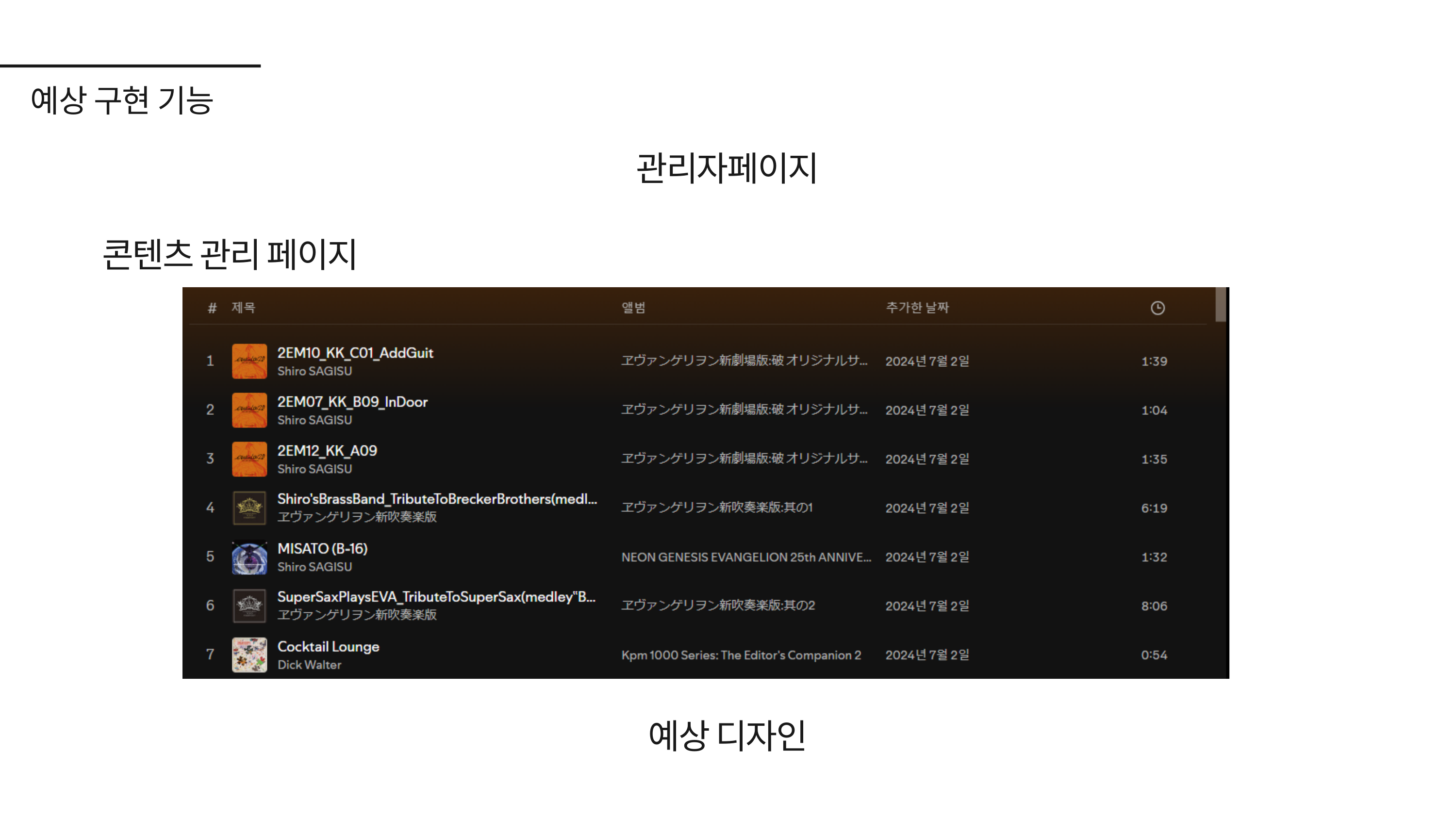

예상 구현 기능
관리자페이지
콘텐츠 관리 페이지

예상 디자인